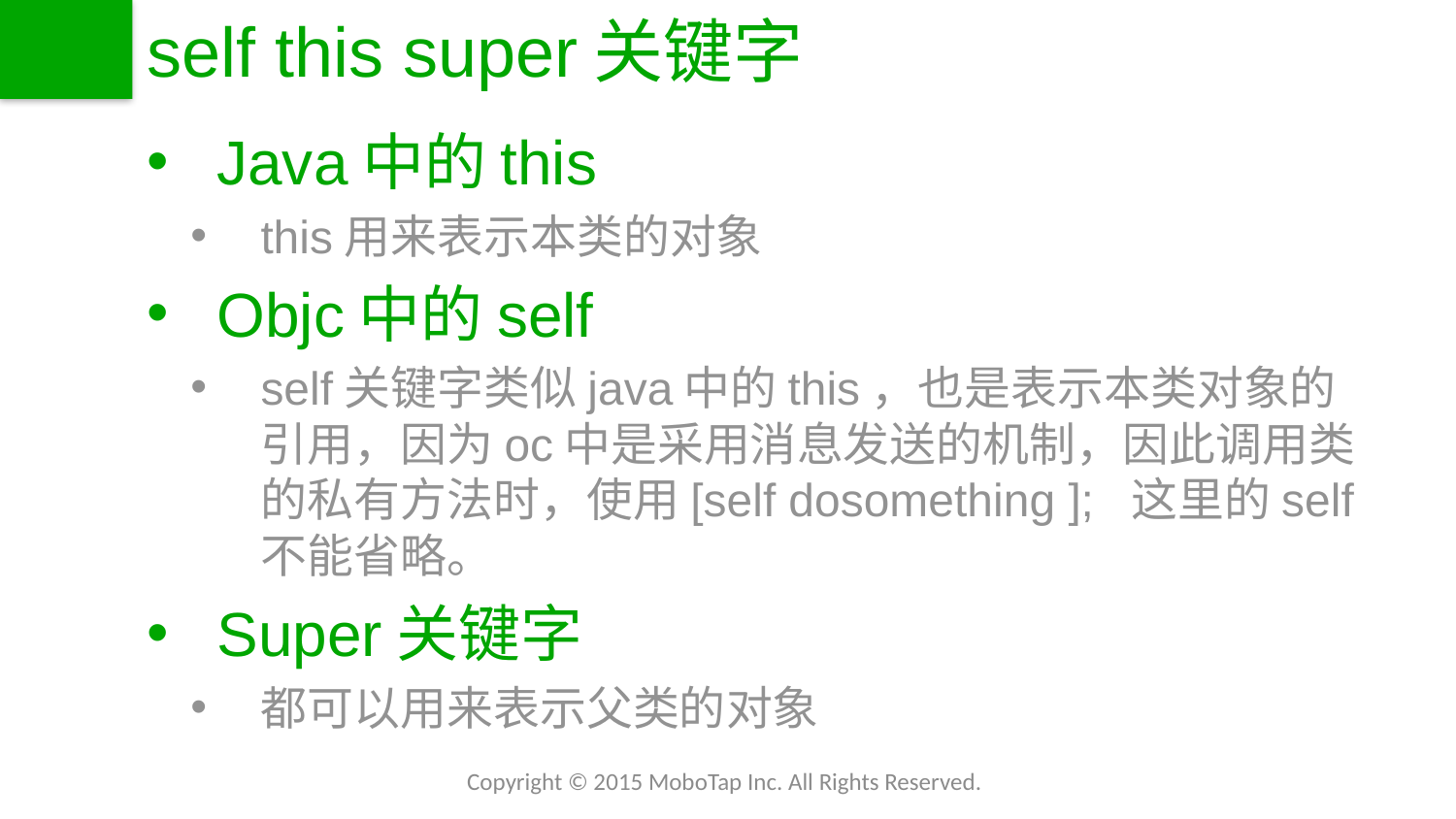

# self this super关键字
Java中的this
this用来表示本类的对象
Objc中的self
self关键字类似java中的this，也是表示本类对象的引用，因为oc中是采用消息发送的机制，因此调用类的私有方法时，使用[self dosomething ];  这里的self不能省略。
Super关键字
都可以用来表示父类的对象
Copyright © 2015 MoboTap Inc. All Rights Reserved.